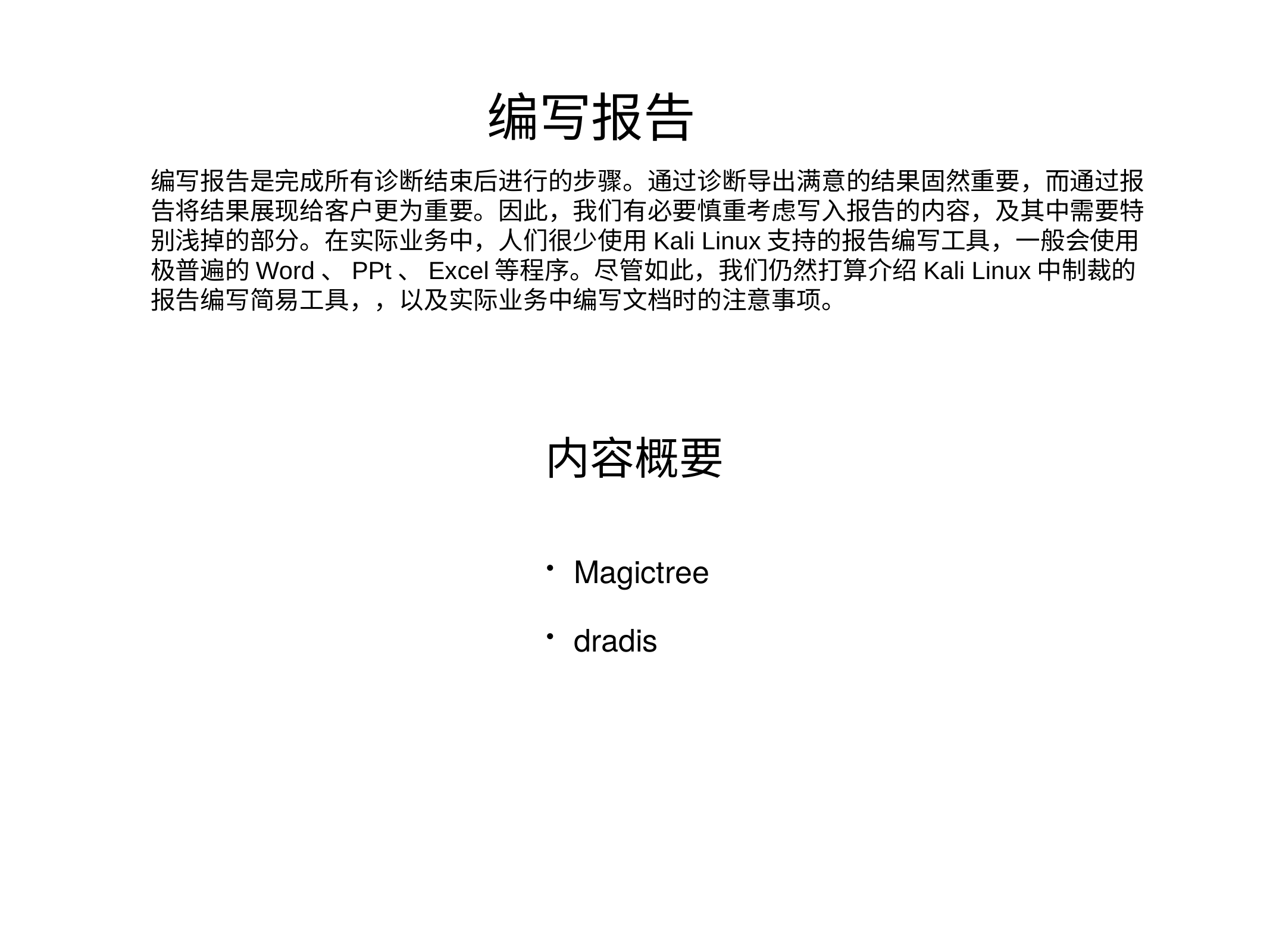

编写报告
编写报告是完成所有诊断结束后进行的步骤。通过诊断导出满意的结果固然重要，而通过报告将结果展现给客户更为重要。因此，我们有必要慎重考虑写入报告的内容，及其中需要特别浅掉的部分。在实际业务中，人们很少使用Kali Linux支持的报告编写工具，一般会使用极普遍的Word、PPt、Excel等程序。尽管如此，我们仍然打算介绍Kali Linux中制裁的报告编写简易工具，，以及实际业务中编写文档时的注意事项。
内容概要
Magictree
dradis